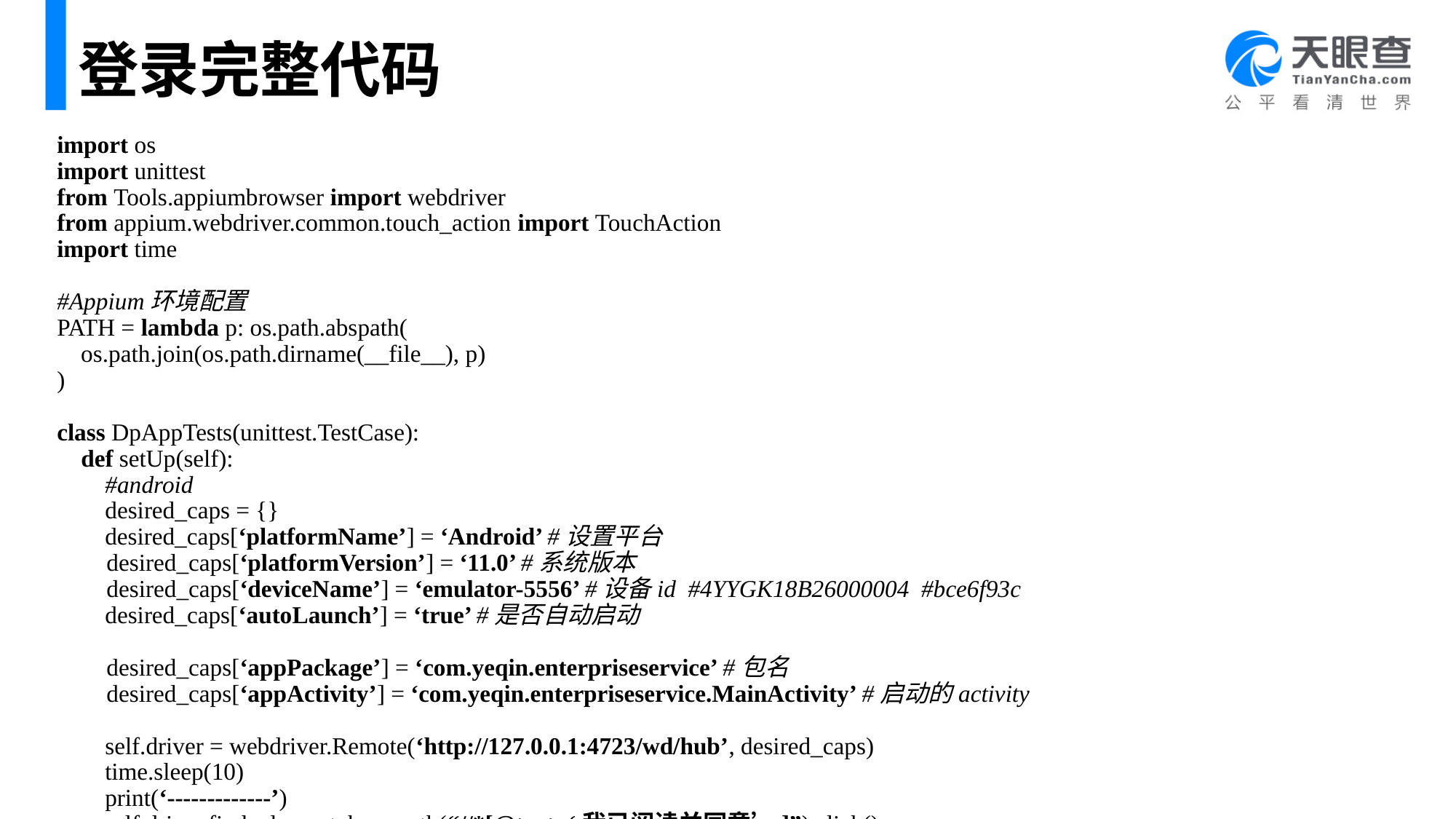

# 登录完整代码
import os
import unittest
from Tools.appiumbrowser import webdriver
from appium.webdriver.common.touch_action import TouchAction
import time
#Appium环境配置
PATH = lambda p: os.path.abspath(
    os.path.join(os.path.dirname(__file__), p)
)
class DpAppTests(unittest.TestCase):
    def setUp(self):
        #android
        desired_caps = {}
        desired_caps[‘platformName’] = ‘Android’ #设置平台
        desired_caps[‘platformVersion’] = ‘11.0’ #系统版本
        desired_caps[‘deviceName’] = ‘emulator-5556’ #设备id  #4YYGK18B26000004  #bce6f93c
        desired_caps[‘autoLaunch’] = ‘true’ #是否自动启动
        desired_caps[‘appPackage’] = ‘com.yeqin.enterpriseservice’ #包名
        desired_caps[‘appActivity’] = ‘com.yeqin.enterpriseservice.MainActivity’ #启动的activity
        self.driver = webdriver.Remote(‘http://127.0.0.1:4723/wd/hub’, desired_caps)
        time.sleep(10)
        print(‘-------------’)
        self.driver.find_element_by_xpath(“//*[@text=‘我已阅读并同意’]”).click()
        self.driver.find_element_by_xpath(“//android.widget.Button[@content-desc=‘我的, tab, 4 of 4’]”).click()
        self.driver.find_element_by_xpath(“//*[@text=‘登录/注册’]”).click()
        self.driver.find_element_by_xpath(“//*[@text=‘账号密码登录’]”).click()
        time.sleep(5)
        self.driver.find_element_by_accessibility_id(‘AutoLogincheckbox’).click()
        self.driver.find_element_by_xpath(“//*[@text=‘请输入手机号’]”).send_keys(“输入你的手机号”)
        self.driver.find_element_by_xpath(“//*[@text=‘请输入密码’]”).send_keys(“输入你的密码")
        self.driver.find_element_by_xpath("//*[@text='登录']").click()
    def tearDown(self):
        self.driver.quit() #case执行完退出
    def test_dpApp(self): #需要执行的case
        time.sleep(15)
if __name__ == '__main__':
    suite = unittest.TestLoader().loadTestsFromTestCase(DpAppTests)
    unittest.TextTestRunner(verbosity=2).run(suite) #执行case集